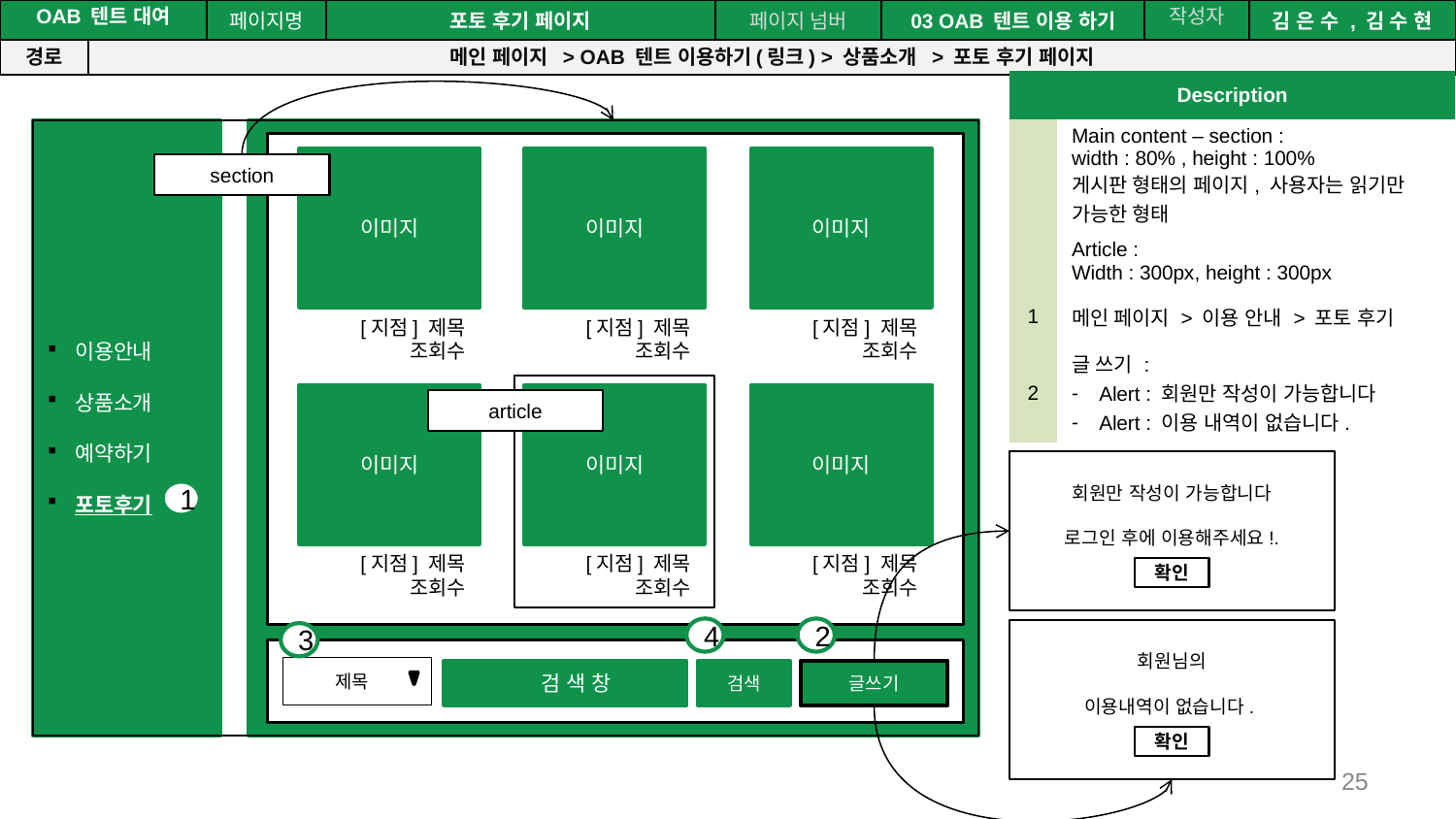

공간(오피스) 대여 시스템
| OAB 텐트 대여 |  | 페이지명 | 포토 후기 페이지 | 페이지 넘버 | 03 OAB 텐트 이용 하기 | 작성자 | 김 은 수 , 김 수 현 |
| --- | --- | --- | --- | --- | --- | --- | --- |
| 경로 | 메인 페이지 > OAB 텐트 이용하기(링크) > 상품소개 > 포토 후기 페이지 |  |  |  |  |  |  |
| Description |  |
| --- | --- |
|  | Main content – section : width : 80% , height : 100% 게시판 형태의 페이지, 사용자는 읽기만 가능한 형태 |
|  | Article : Width : 300px, height : 300px |
| 1 | 메인 페이지 > 이용 안내 > 포토 후기 |
| 2 | 글 쓰기 : Alert : 회원만 작성이 가능합니다 Alert : 이용 내역이 없습니다. |

이용안내
상품소개
예약하기
포토후기

이미지
[지점] 제목
조회수
이미지
[지점] 제목
조회수
이미지
[지점] 제목
조회수
section

이미지
[지점] 제목
조회수
이미지
[지점] 제목
조회수
이미지
[지점] 제목
조회수
article
회원만 작성이 가능합니다
로그인 후에 이용해주세요!.
확인
1
4
2
회원님의
이용내역이 없습니다.
확인
3

   검 색 창
검색
글쓰기
제목

25